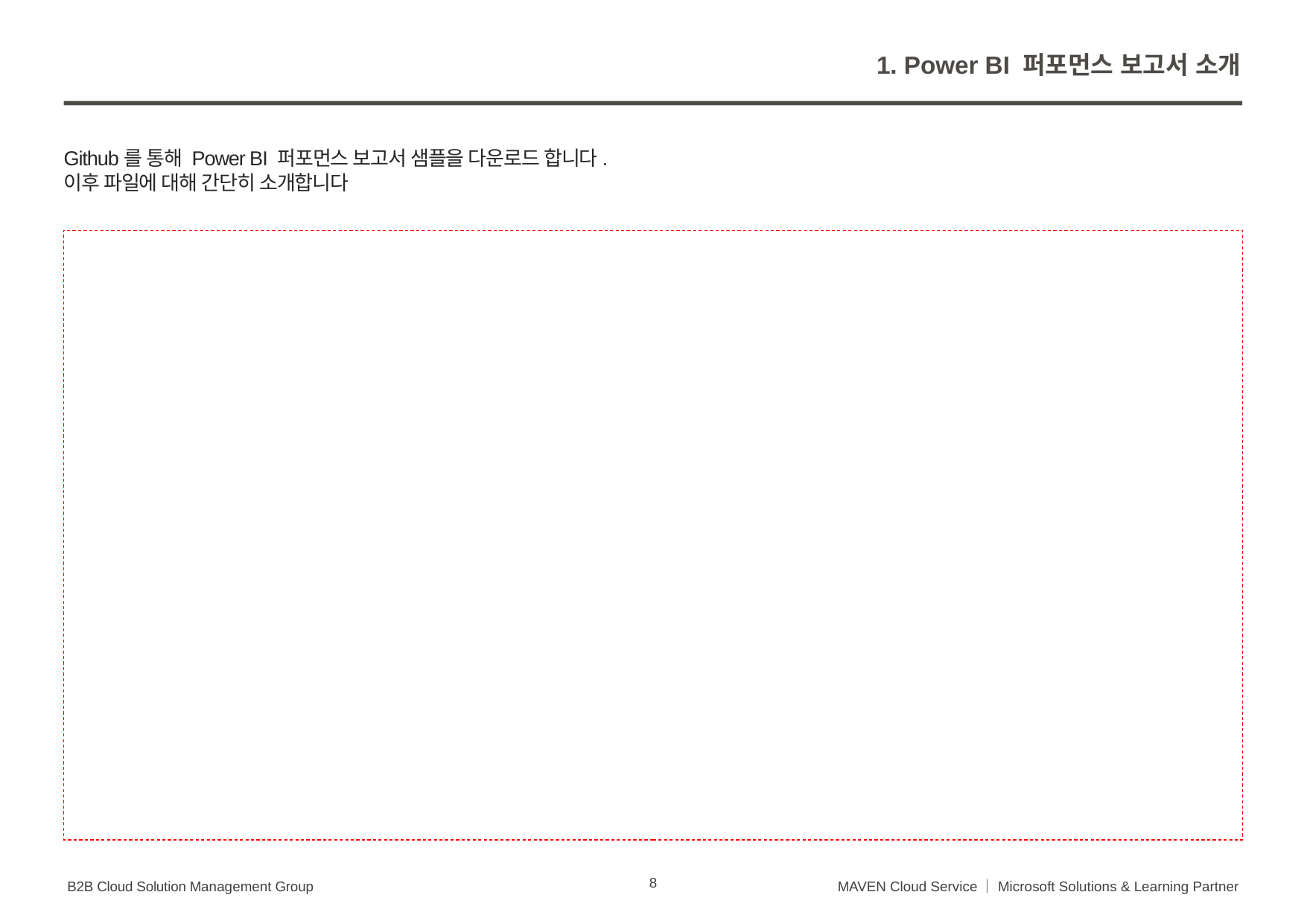

1. Power BI 퍼포먼스 보고서 소개
Github를 통해 Power BI 퍼포먼스 보고서 샘플을 다운로드 합니다.
이후 파일에 대해 간단히 소개합니다